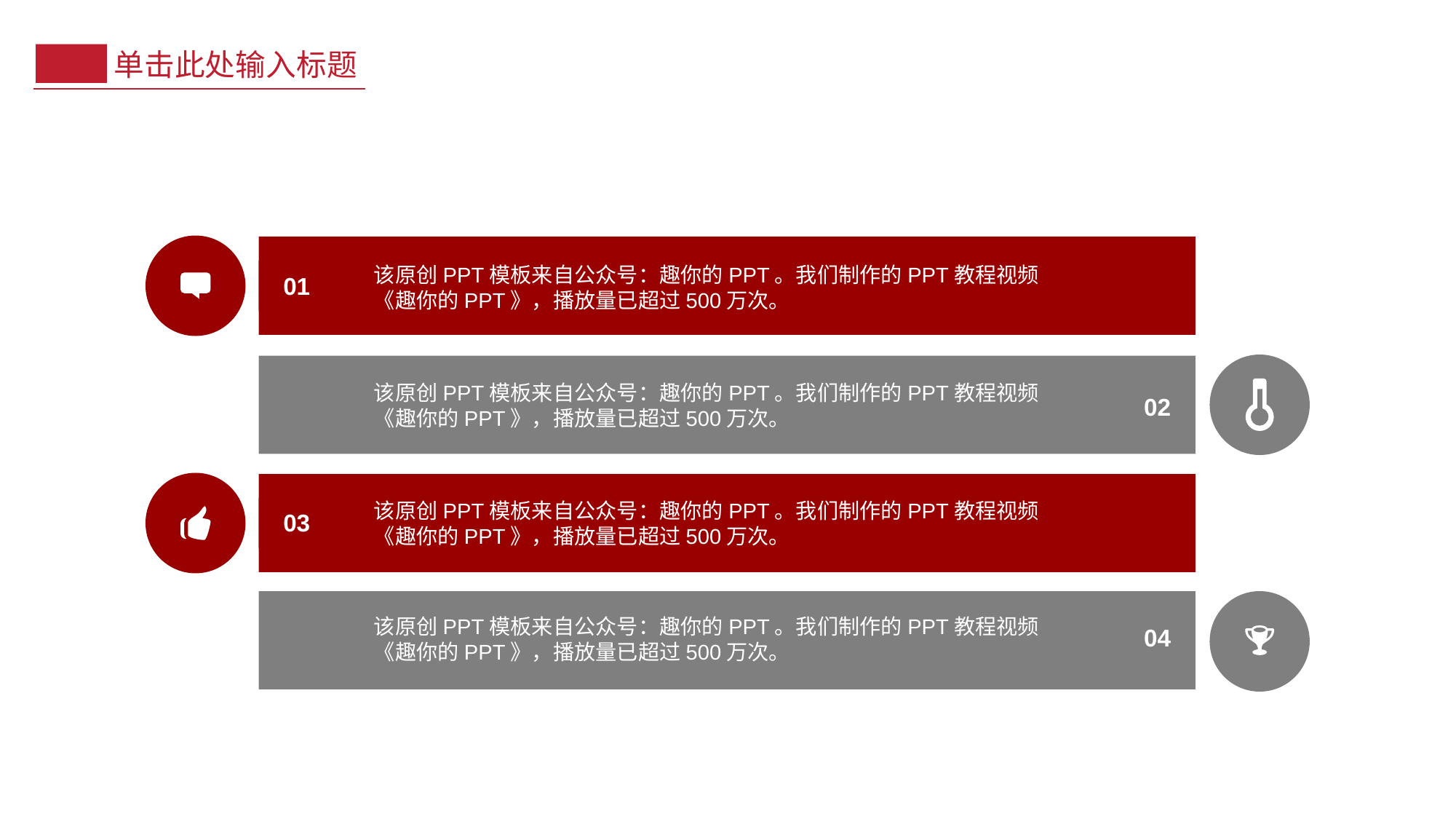

单击此处输入标题

该原创PPT模板来自公众号：趣你的PPT。我们制作的PPT教程视频《趣你的PPT》，播放量已超过500万次。

01

该原创PPT模板来自公众号：趣你的PPT。我们制作的PPT教程视频《趣你的PPT》，播放量已超过500万次。

02
02

该原创PPT模板来自公众号：趣你的PPT。我们制作的PPT教程视频《趣你的PPT》，播放量已超过500万次。

03

该原创PPT模板来自公众号：趣你的PPT。我们制作的PPT教程视频《趣你的PPT》，播放量已超过500万次。

04